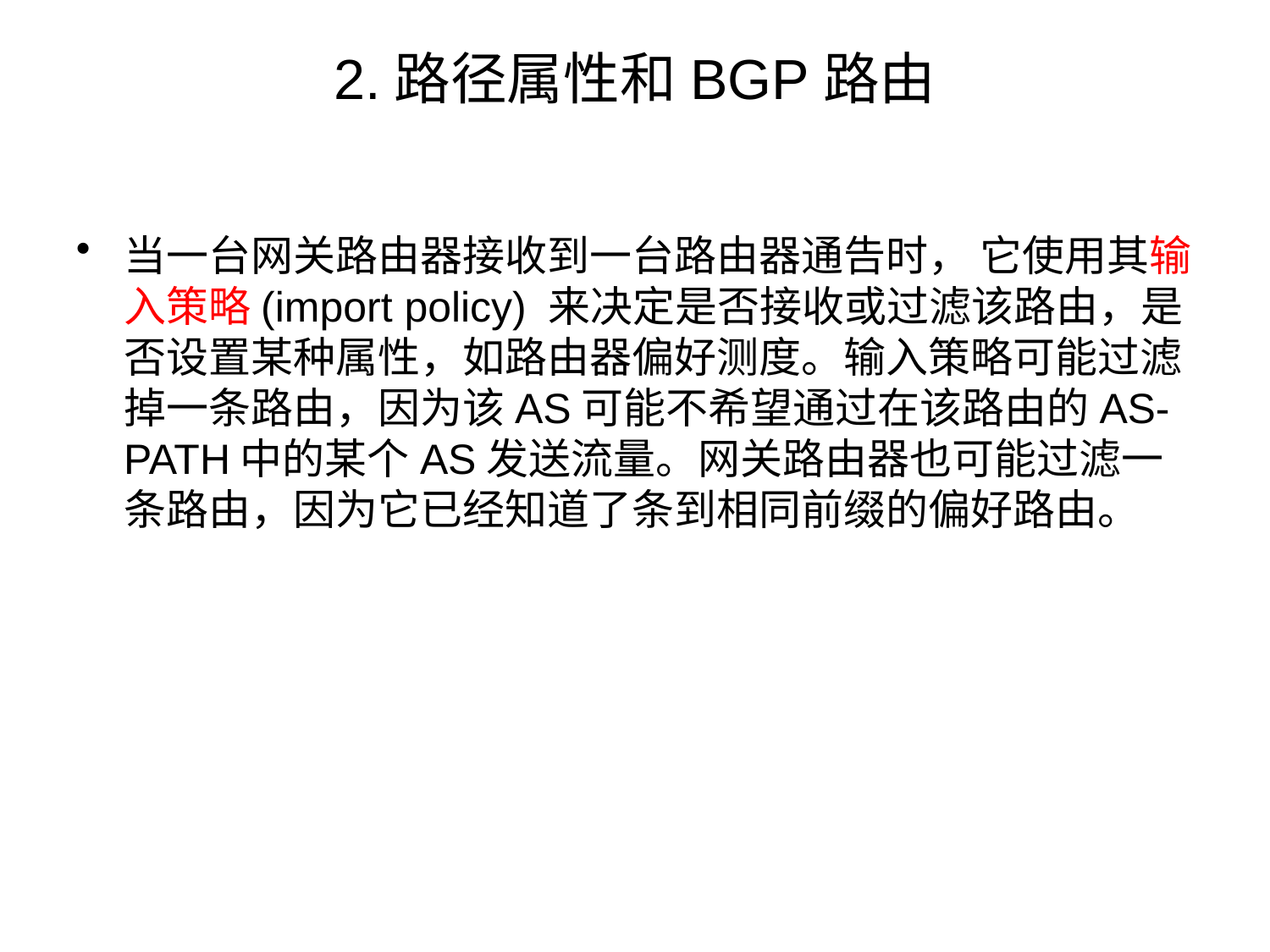

# 2.路径属性和BGP路由
当一台网关路由器接收到一台路由器通告时， 它使用其输入策略(import policy) 来决定是否接收或过滤该路由，是否设置某种属性，如路由器偏好测度。输入策略可能过滤掉一条路由，因为该AS可能不希望通过在该路由的AS-PATH中的某个AS发送流量。网关路由器也可能过滤一条路由，因为它已经知道了条到相同前缀的偏好路由。